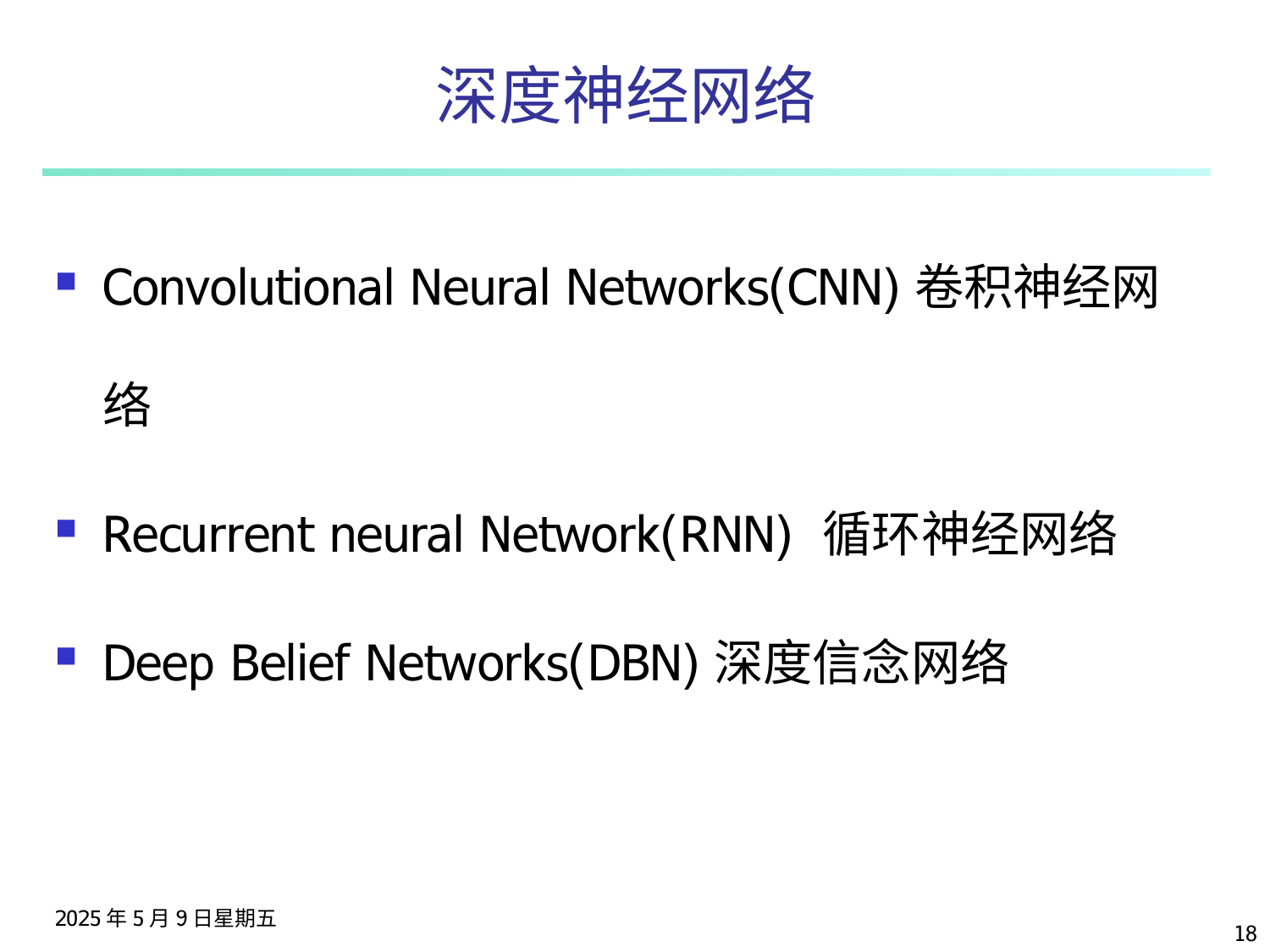

# 深度神经网络
Convolutional Neural Networks(CNN)卷积神经网络
Recurrent neural Network(RNN) 循环神经网络
Deep Belief Networks(DBN)深度信念网络

2025年5月9日星期五
18